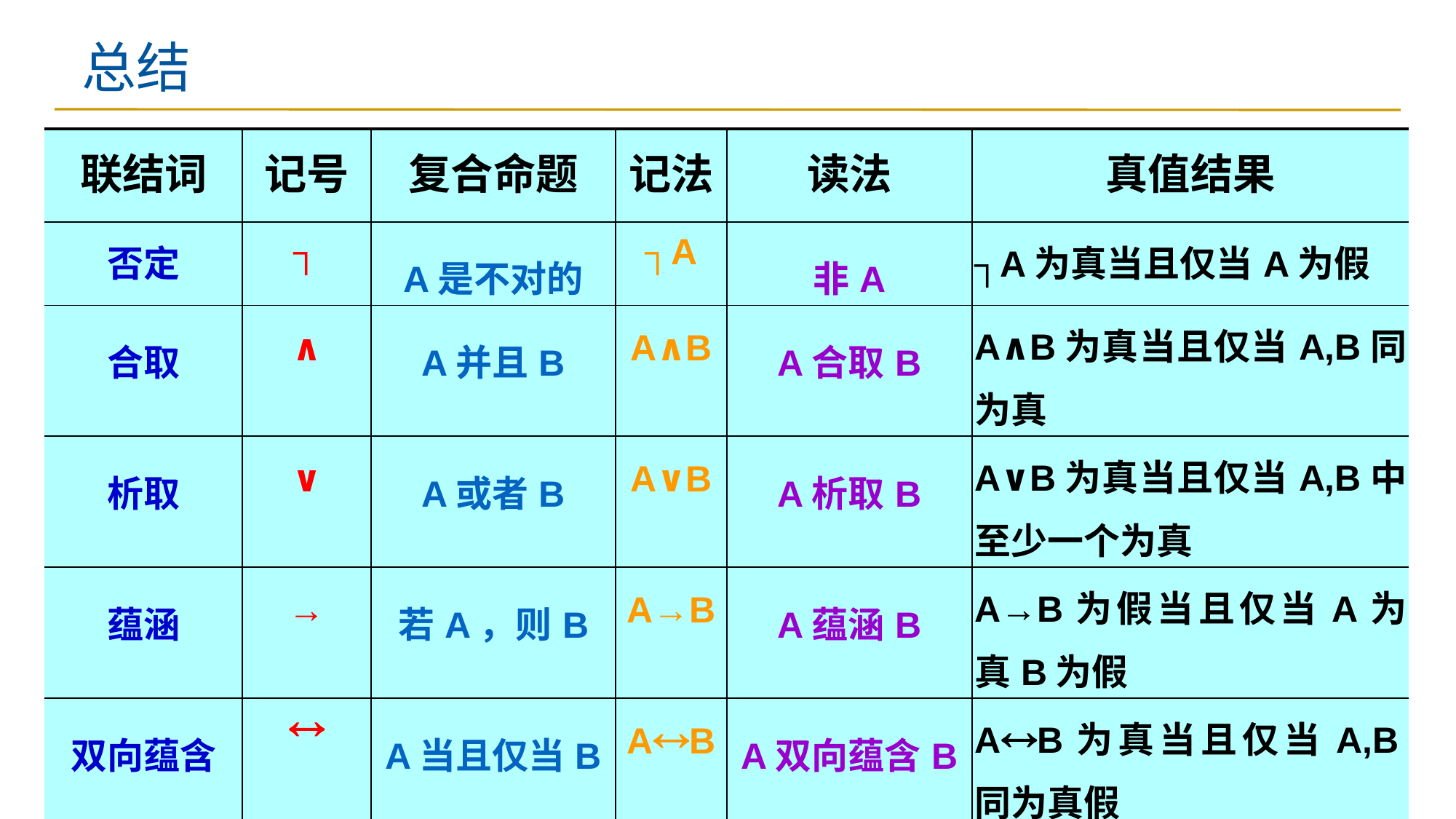

# 总结
| 联结词 | 记号 | 复合命题 | 记法 | 读法 | 真值结果 |
| --- | --- | --- | --- | --- | --- |
| 否定 | ┐ | A是不对的 | ┐A | 非A | ┐A为真当且仅当A为假 |
| 合取 | ∧ | A并且B | A∧B | A合取B | A∧B为真当且仅当A,B同为真 |
| 析取 | ∨ | A或者B | A∨B | A析取B | A∨B为真当且仅当A,B中至少一个为真 |
| 蕴涵 | → | 若A，则B | A→B | A蕴涵B | A→B为假当且仅当A为真B为假 |
| 双向蕴含 | ↔ | A当且仅当B | A↔B | A双向蕴含B | A↔B为真当且仅当A,B同为真假 |
华中科技大学NNSS实验室
2023/11/18
25